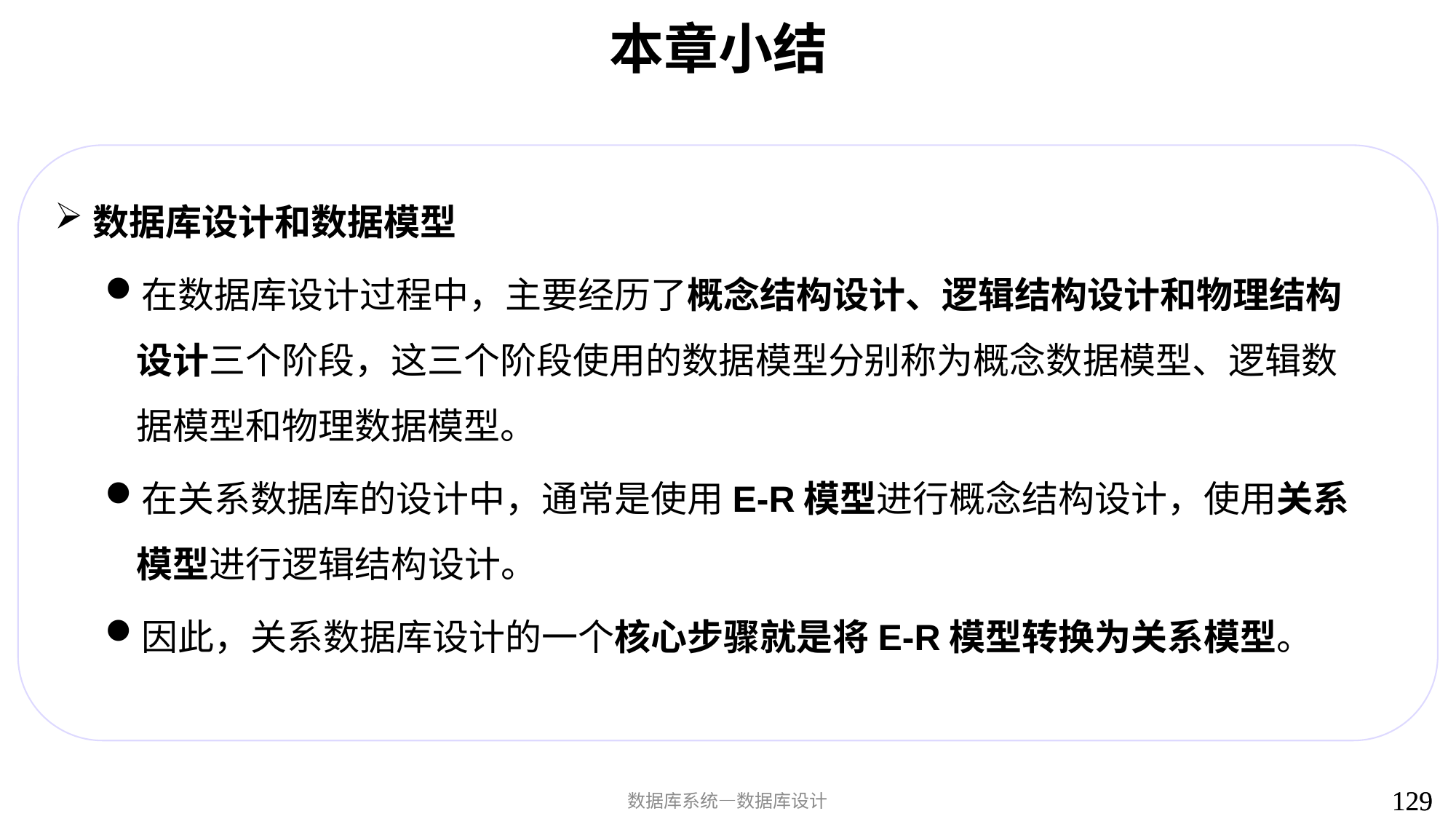

# 本章小结

数据库设计和数据模型
在数据库设计过程中，主要经历了概念结构设计、逻辑结构设计和物理结构设计三个阶段，这三个阶段使用的数据模型分别称为概念数据模型、逻辑数据模型和物理数据模型。
在关系数据库的设计中，通常是使用E-R模型进行概念结构设计，使用关系模型进行逻辑结构设计。
因此，关系数据库设计的一个核心步骤就是将E-R模型转换为关系模型。
129
129
数据库系统—数据库设计